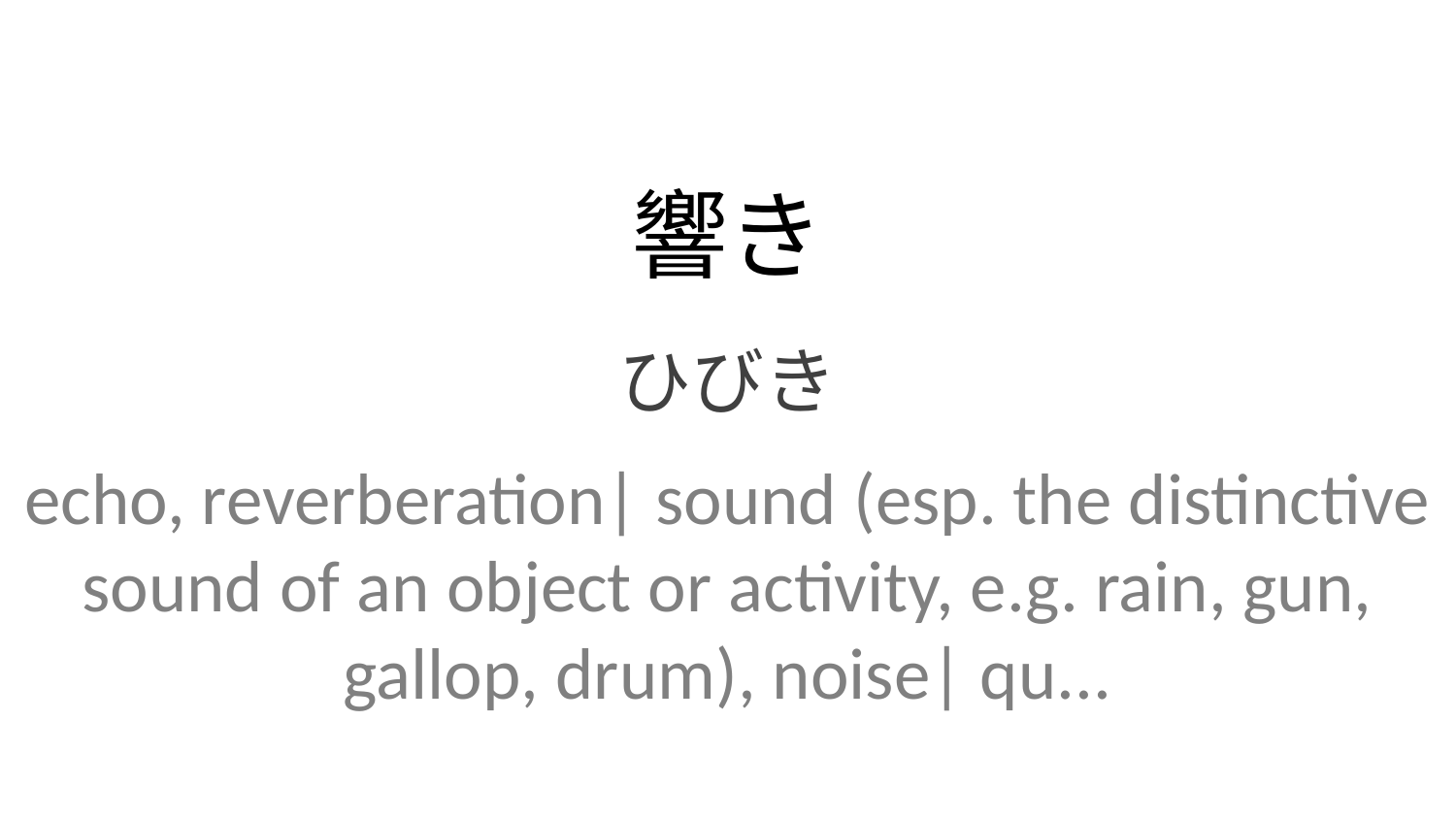

響き

ひびき
echo, reverberation| sound (esp. the distinctive sound of an object or activity, e.g. rain, gun, gallop, drum), noise| qu...